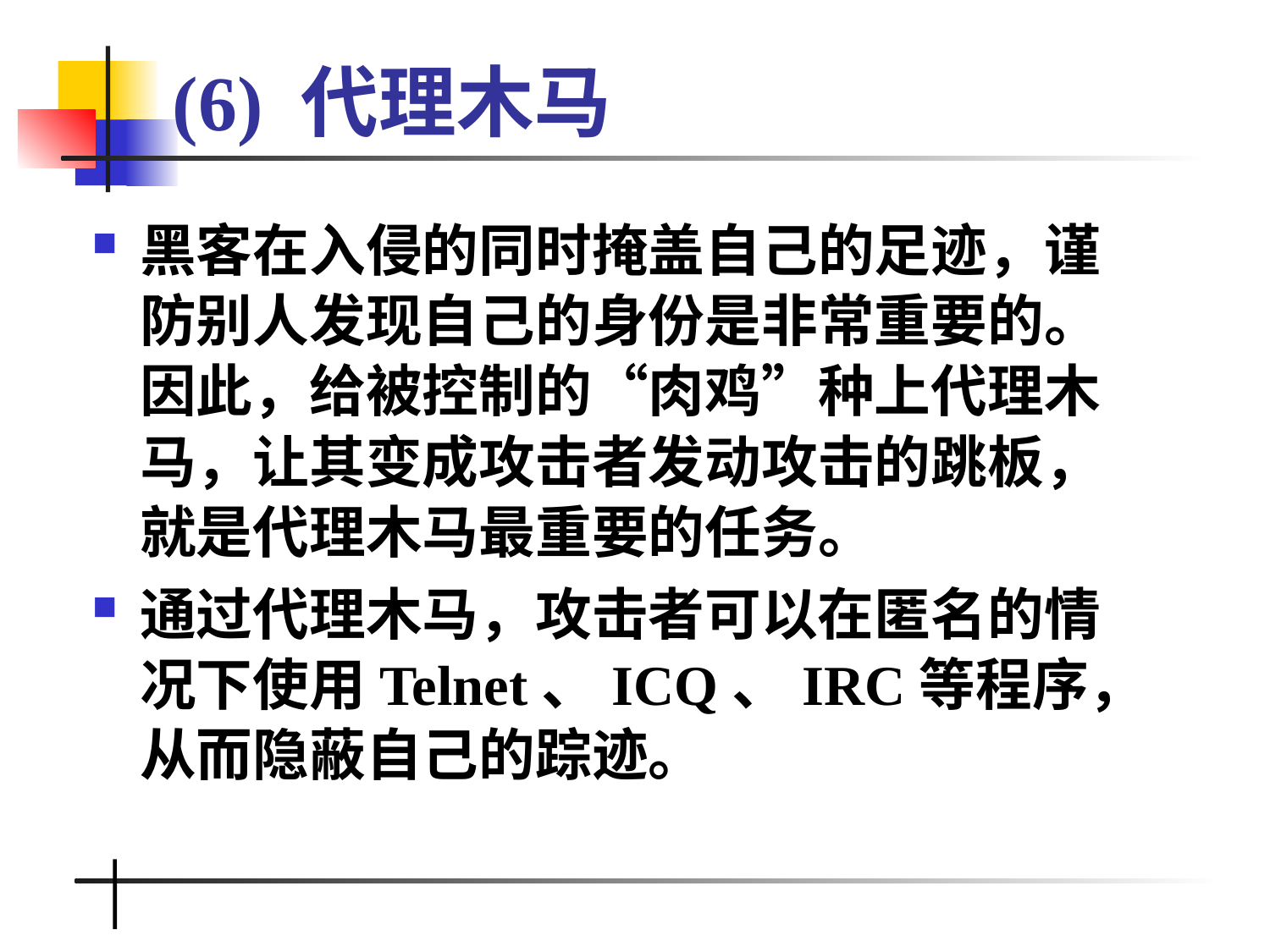

# (6) 代理木马
黑客在入侵的同时掩盖自己的足迹，谨防别人发现自己的身份是非常重要的。因此，给被控制的“肉鸡”种上代理木马，让其变成攻击者发动攻击的跳板，就是代理木马最重要的任务。
通过代理木马，攻击者可以在匿名的情况下使用Telnet、ICQ、IRC等程序，从而隐蔽自己的踪迹。